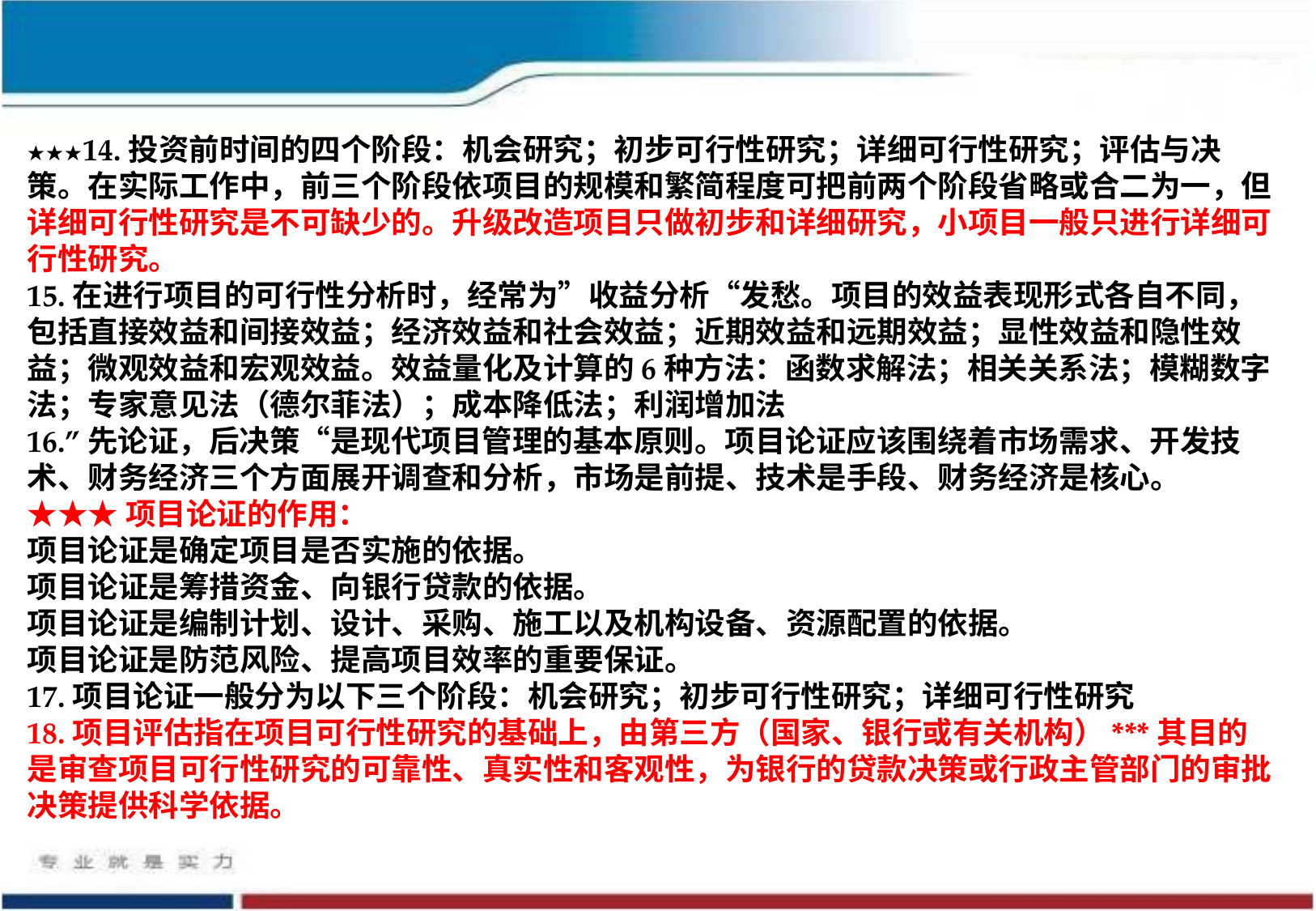

★★★14.投资前时间的四个阶段：机会研究；初步可行性研究；详细可行性研究；评估与决策。在实际工作中，前三个阶段依项目的规模和繁简程度可把前两个阶段省略或合二为一，但详细可行性研究是不可缺少的。升级改造项目只做初步和详细研究，小项目一般只进行详细可行性研究。
15.在进行项目的可行性分析时，经常为”收益分析“发愁。项目的效益表现形式各自不同，包括直接效益和间接效益；经济效益和社会效益；近期效益和远期效益；显性效益和隐性效益；微观效益和宏观效益。效益量化及计算的6种方法：函数求解法；相关关系法；模糊数字法；专家意见法（德尔菲法）；成本降低法；利润增加法
16.”先论证，后决策“是现代项目管理的基本原则。项目论证应该围绕着市场需求、开发技术、财务经济三个方面展开调查和分析，市场是前提、技术是手段、财务经济是核心。
★★★项目论证的作用：
项目论证是确定项目是否实施的依据。
项目论证是筹措资金、向银行贷款的依据。
项目论证是编制计划、设计、采购、施工以及机构设备、资源配置的依据。
项目论证是防范风险、提高项目效率的重要保证。
17.项目论证一般分为以下三个阶段：机会研究；初步可行性研究；详细可行性研究
18.项目评估指在项目可行性研究的基础上，由第三方（国家、银行或有关机构）***其目的是审查项目可行性研究的可靠性、真实性和客观性，为银行的贷款决策或行政主管部门的审批决策提供科学依据。